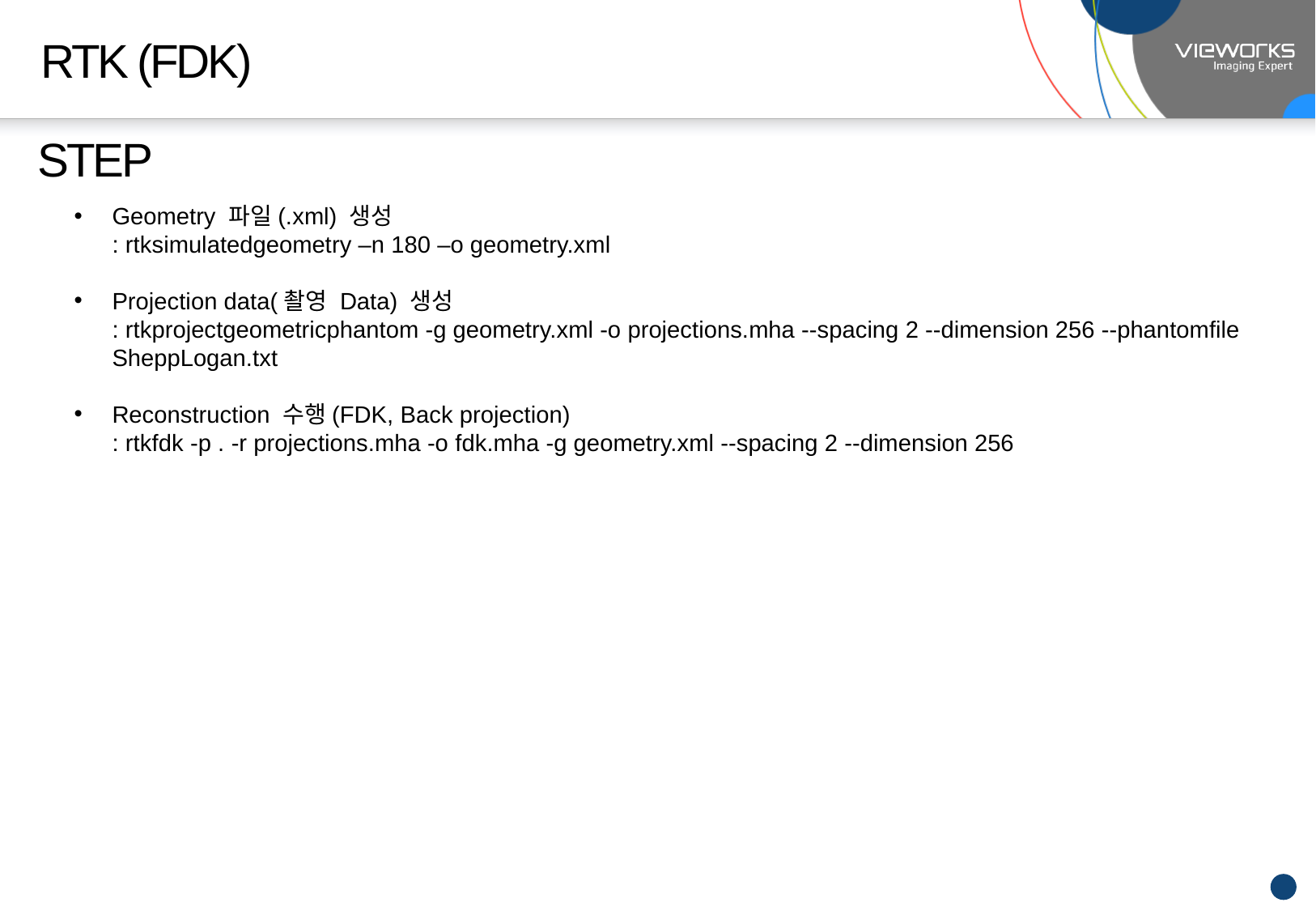

# RTK (FDK)
STEP
Geometry 파일(.xml) 생성
: rtksimulatedgeometry –n 180 –o geometry.xml

Projection data(촬영 Data) 생성
: rtkprojectgeometricphantom -g geometry.xml -o projections.mha --spacing 2 --dimension 256 --phantomfile SheppLogan.txt

Reconstruction 수행(FDK, Back projection)
: rtkfdk -p . -r projections.mha -o fdk.mha -g geometry.xml --spacing 2 --dimension 256